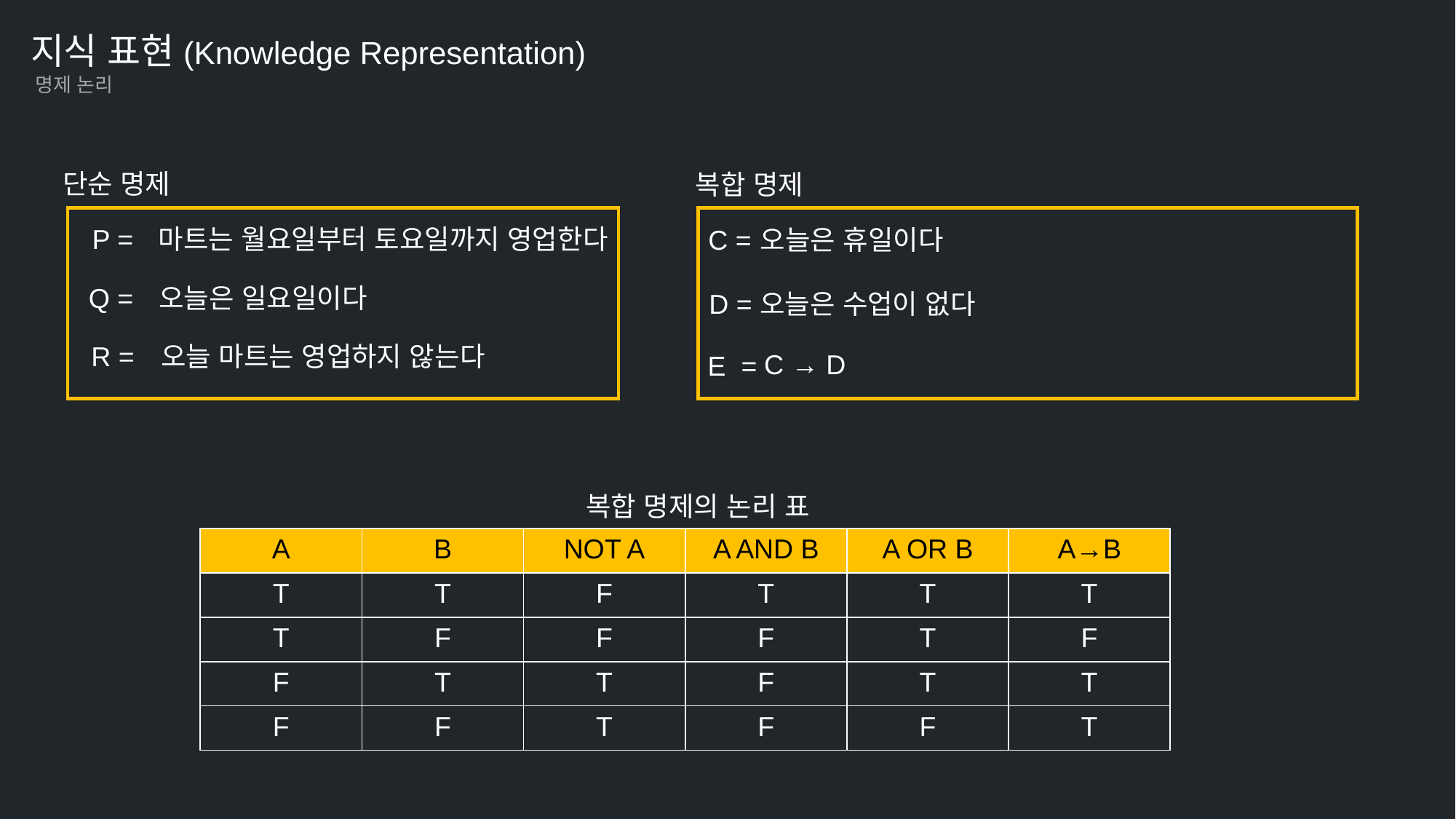

지식 표현(Knowledge Representation)
명제 논리
단순 명제
복합 명제

P =
마트는 월요일부터 토요일까지 영업한다
C =
오늘은 휴일이다
Q =
오늘은 일요일이다
D =
오늘은 수업이 없다
R =
오늘 마트는 영업하지 않는다
C → D
E  =
복합 명제의 논리 표
| A | B | NOT A | A AND B | A OR B | A→B |
| --- | --- | --- | --- | --- | --- |
| T | T | F | T | T | T |
| T | F | F | F | T | F |
| F | T | T | F | T | T |
| F | F | T | F | F | T |